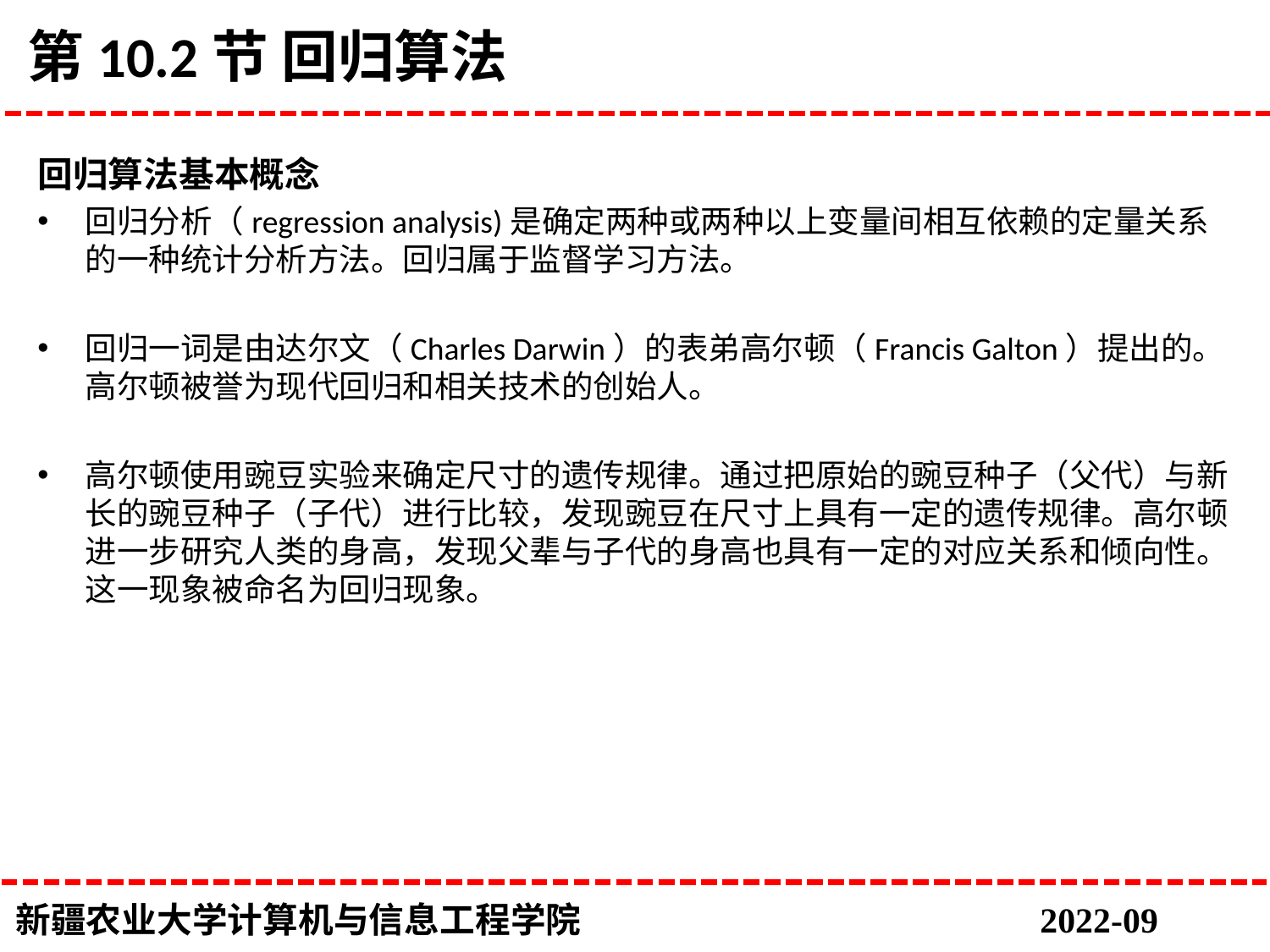

# 第10.2节 回归算法
回归算法基本概念
回归分析（regression analysis)是确定两种或两种以上变量间相互依赖的定量关系的一种统计分析方法。回归属于监督学习方法。

回归一词是由达尔文（Charles Darwin）的表弟高尔顿（Francis Galton）提出的。高尔顿被誉为现代回归和相关技术的创始人。

高尔顿使用豌豆实验来确定尺寸的遗传规律。通过把原始的豌豆种子（父代）与新长的豌豆种子（子代）进行比较，发现豌豆在尺寸上具有一定的遗传规律。高尔顿进一步研究人类的身高，发现父辈与子代的身高也具有一定的对应关系和倾向性。这一现象被命名为回归现象。